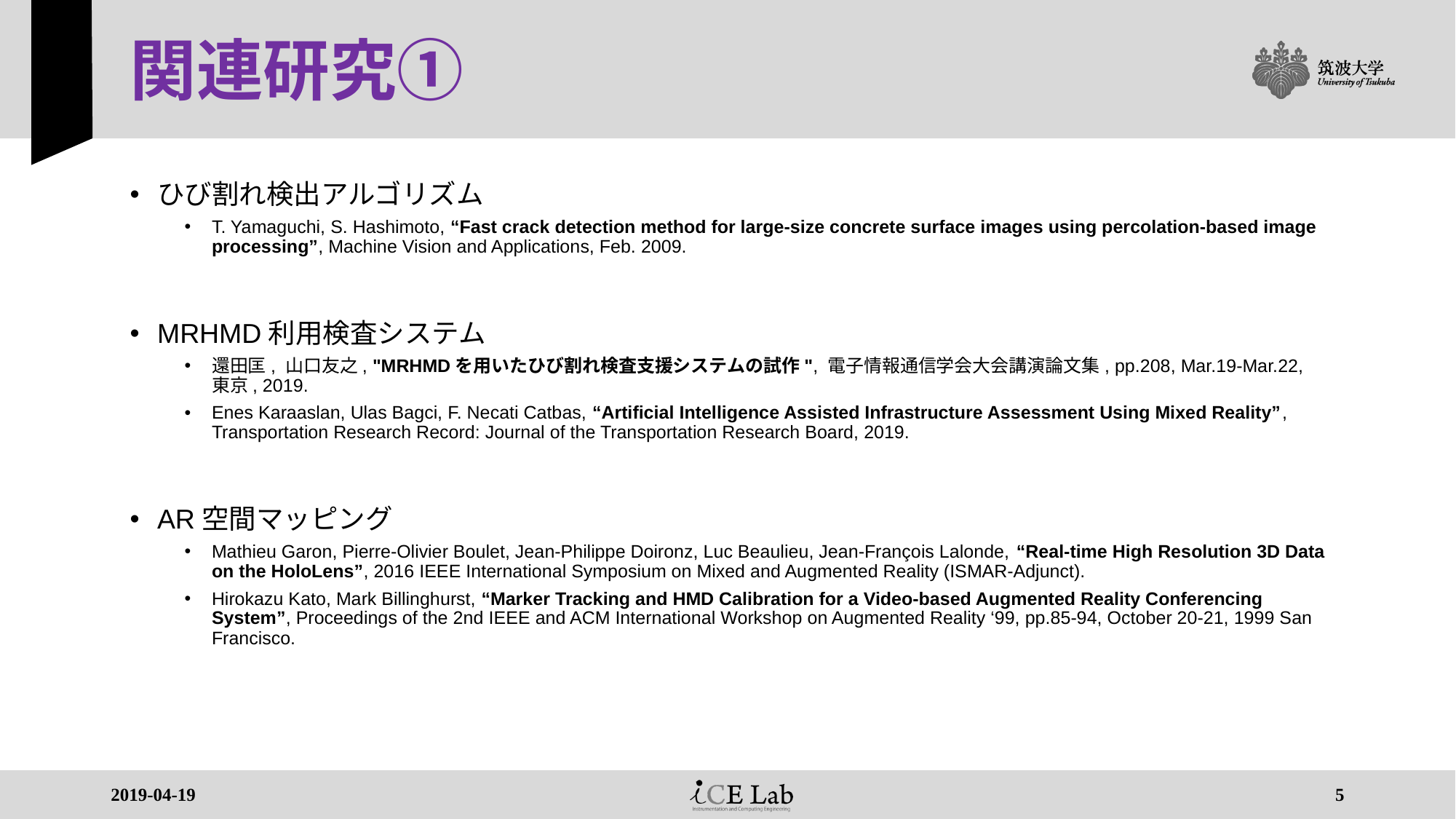

# 関連研究①
ひび割れ検出アルゴリズム
T. Yamaguchi, S. Hashimoto, “Fast crack detection method for large-size concrete surface images using percolation-based image processing”, Machine Vision and Applications, Feb. 2009.

MRHMD利用検査システム
還田匡, 山口友之, "MRHMDを用いたひび割れ検査支援システムの試作", 電子情報通信学会大会講演論文集, pp.208, Mar.19-Mar.22, 東京, 2019.
Enes Karaaslan, Ulas Bagci, F. Necati Catbas, “Artificial Intelligence Assisted Infrastructure Assessment Using Mixed Reality”, Transportation Research Record: Journal of the Transportation Research Board, 2019.

AR空間マッピング
Mathieu Garon, Pierre-Olivier Boulet, Jean-Philippe Doironz, Luc Beaulieu, Jean-François Lalonde, “Real-time High Resolution 3D Data on the HoloLens”, 2016 IEEE International Symposium on Mixed and Augmented Reality (ISMAR-Adjunct).
Hirokazu Kato, Mark Billinghurst, “Marker Tracking and HMD Calibration for a Video-based Augmented Reality Conferencing System”, Proceedings of the 2nd IEEE and ACM International Workshop on Augmented Reality ‘99, pp.85-94, October 20-21, 1999 San Francisco.

2019-04-19
5